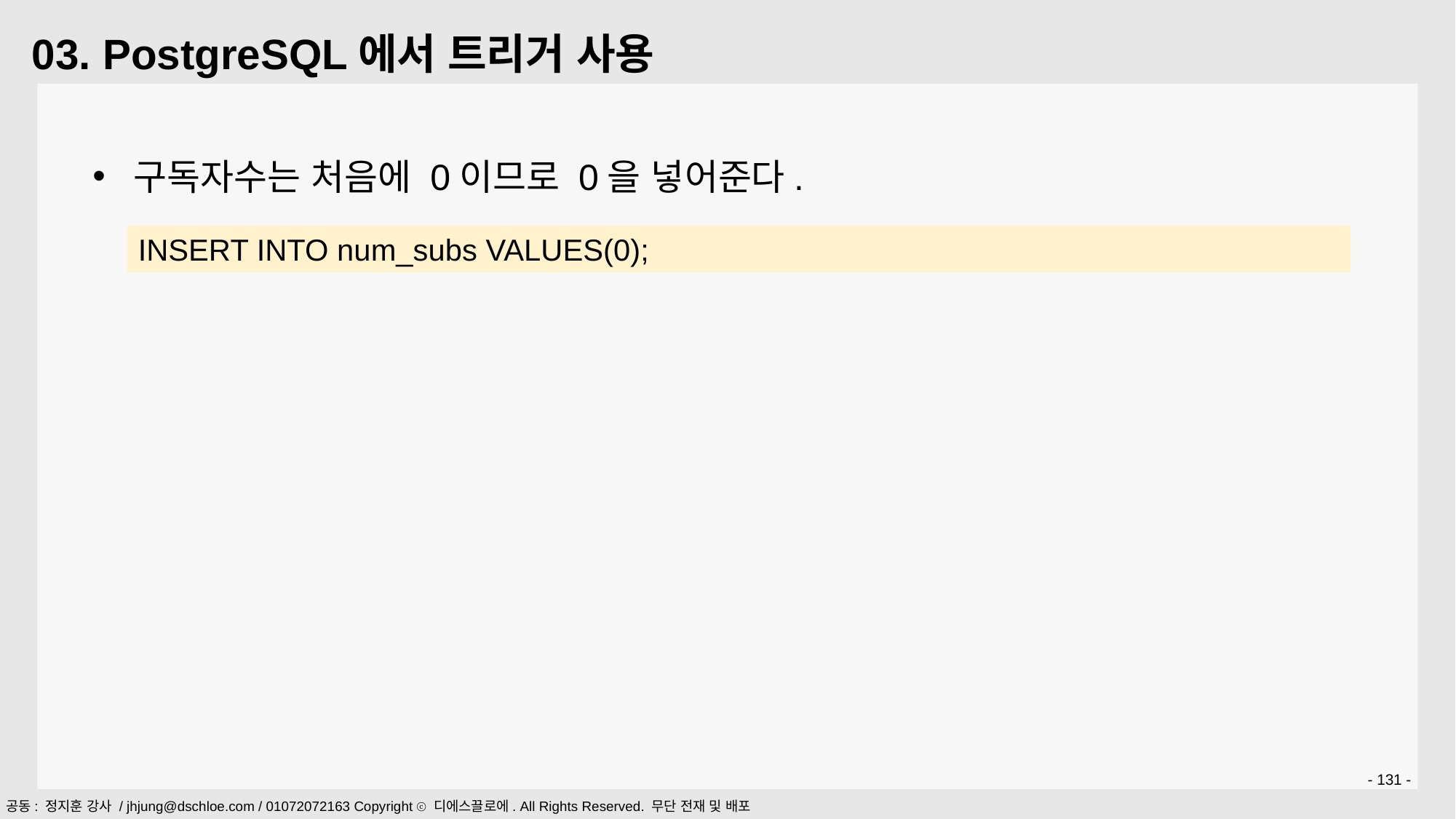

03. PostgreSQL에서 트리거 사용
구독자수는 처음에 0이므로 0을 넣어준다.
INSERT INTO num_subs VALUES(0);
- 131 -